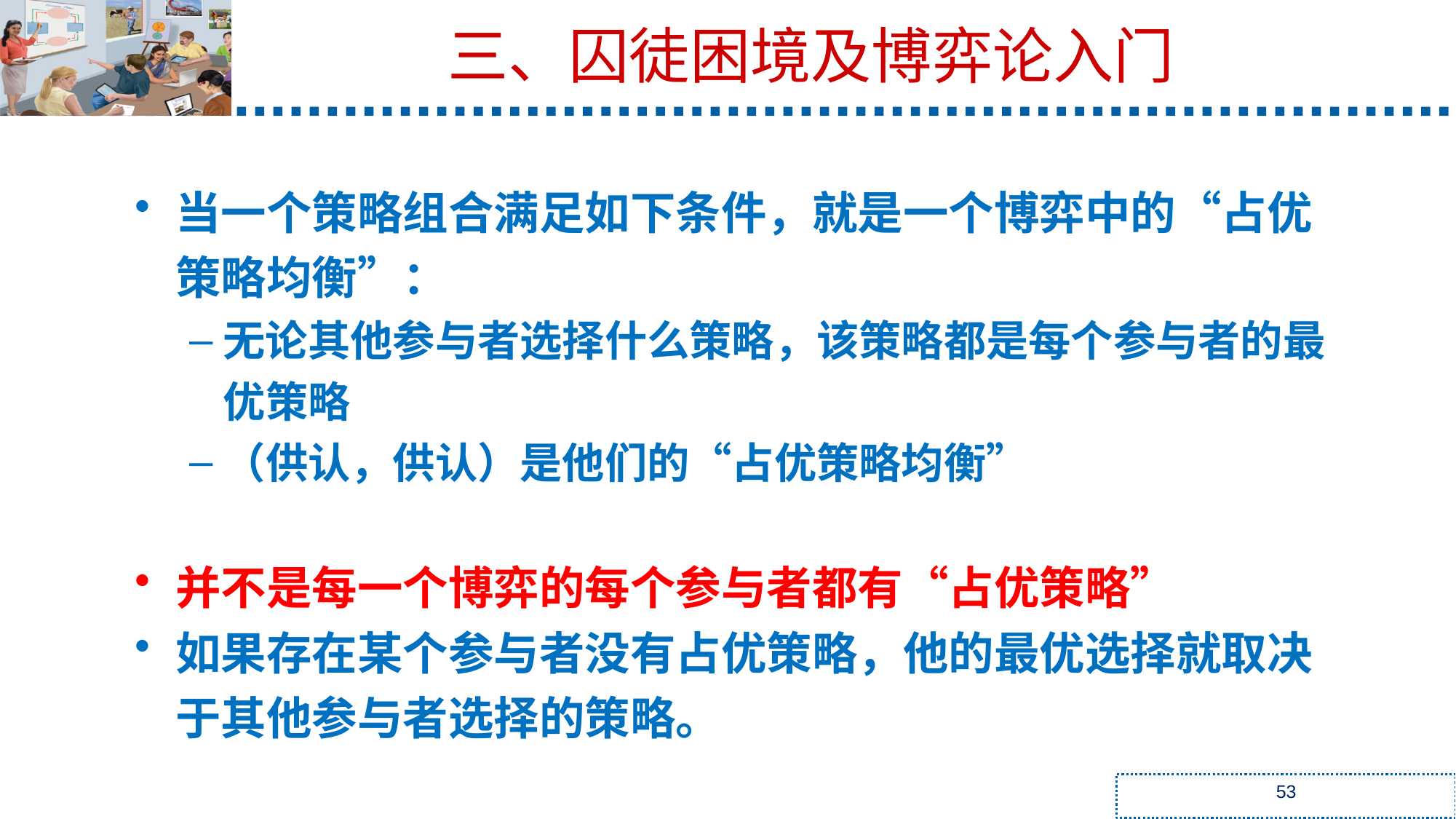

三、囚徒困境及博弈论入门

当一个策略组合满足如下条件，就是一个博弈中的“占优策略均衡”：
无论其他参与者选择什么策略，该策略都是每个参与者的最优策略
（供认，供认）是他们的“占优策略均衡”

并不是每一个博弈的每个参与者都有“占优策略”
如果存在某个参与者没有占优策略，他的最优选择就取决于其他参与者选择的策略。

53